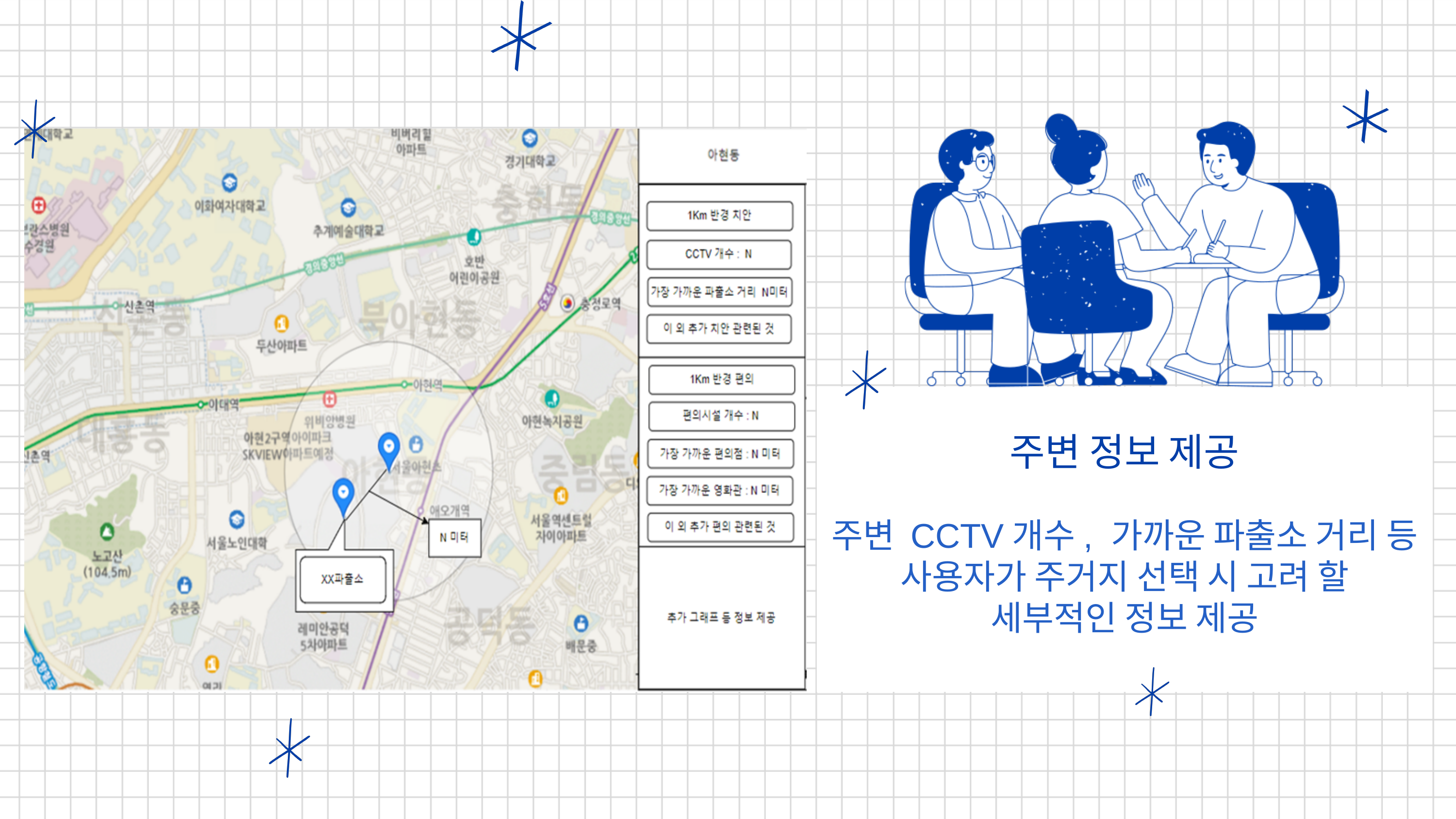

주변 정보 제공
주변 CCTV개수, 가까운 파출소 거리 등
사용자가 주거지 선택 시 고려 할
세부적인 정보 제공